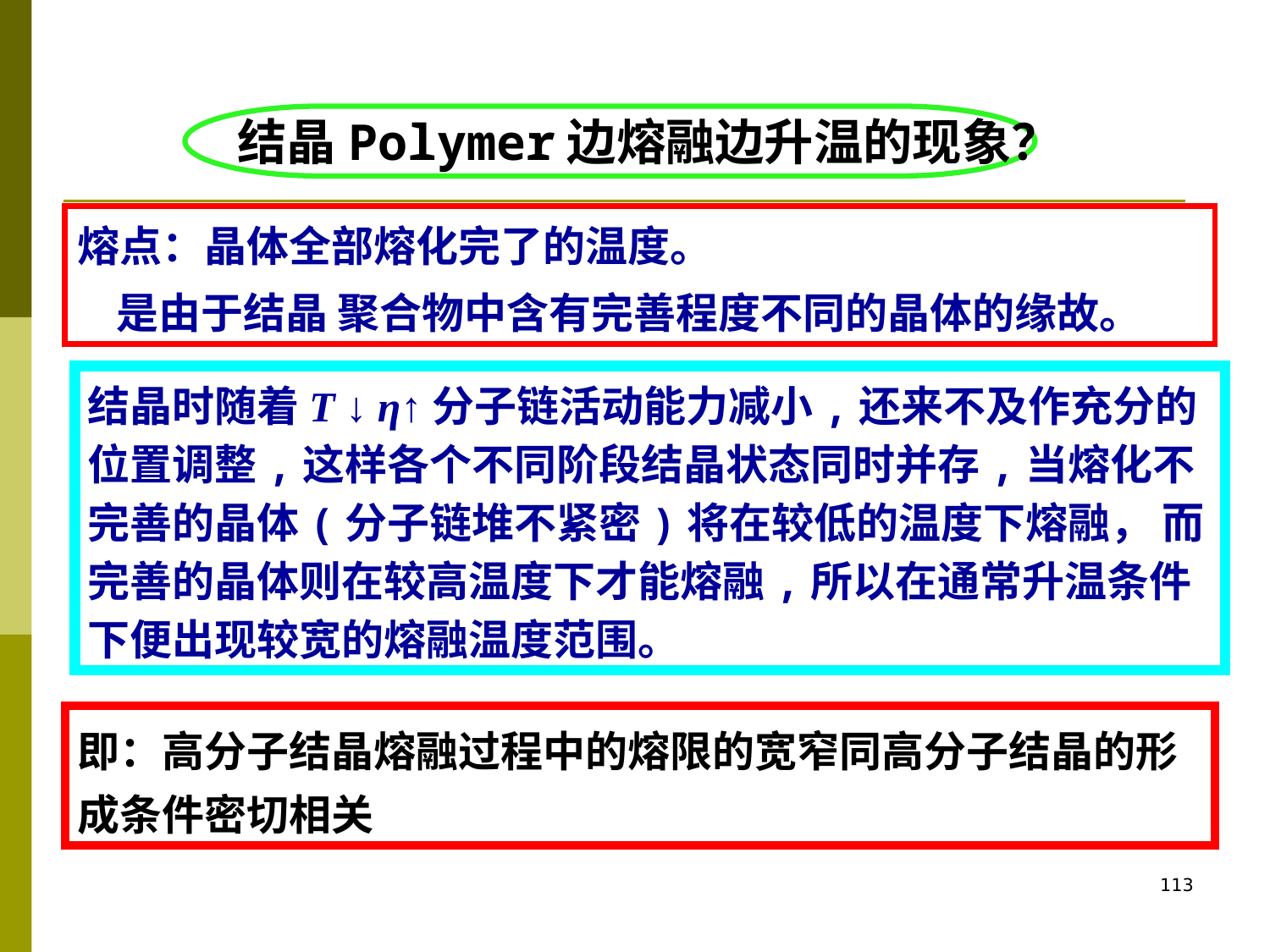

结晶Polymer边熔融边升温的现象？
熔点：晶体全部熔化完了的温度。
   是由于结晶 聚合物中含有完善程度不同的晶体的缘故。
结晶时随着T ↓ η↑分子链活动能力减小,还来不及作充分的位置调整,这样各个不同阶段结晶状态同时并存,当熔化不完善的晶体(分子链堆不紧密)将在较低的温度下熔融， 而完善的晶体则在较高温度下才能熔融,所以在通常升温条件下便出现较宽的熔融温度范围。
即：高分子结晶熔融过程中的熔限的宽窄同高分子结晶的形成条件密切相关
113